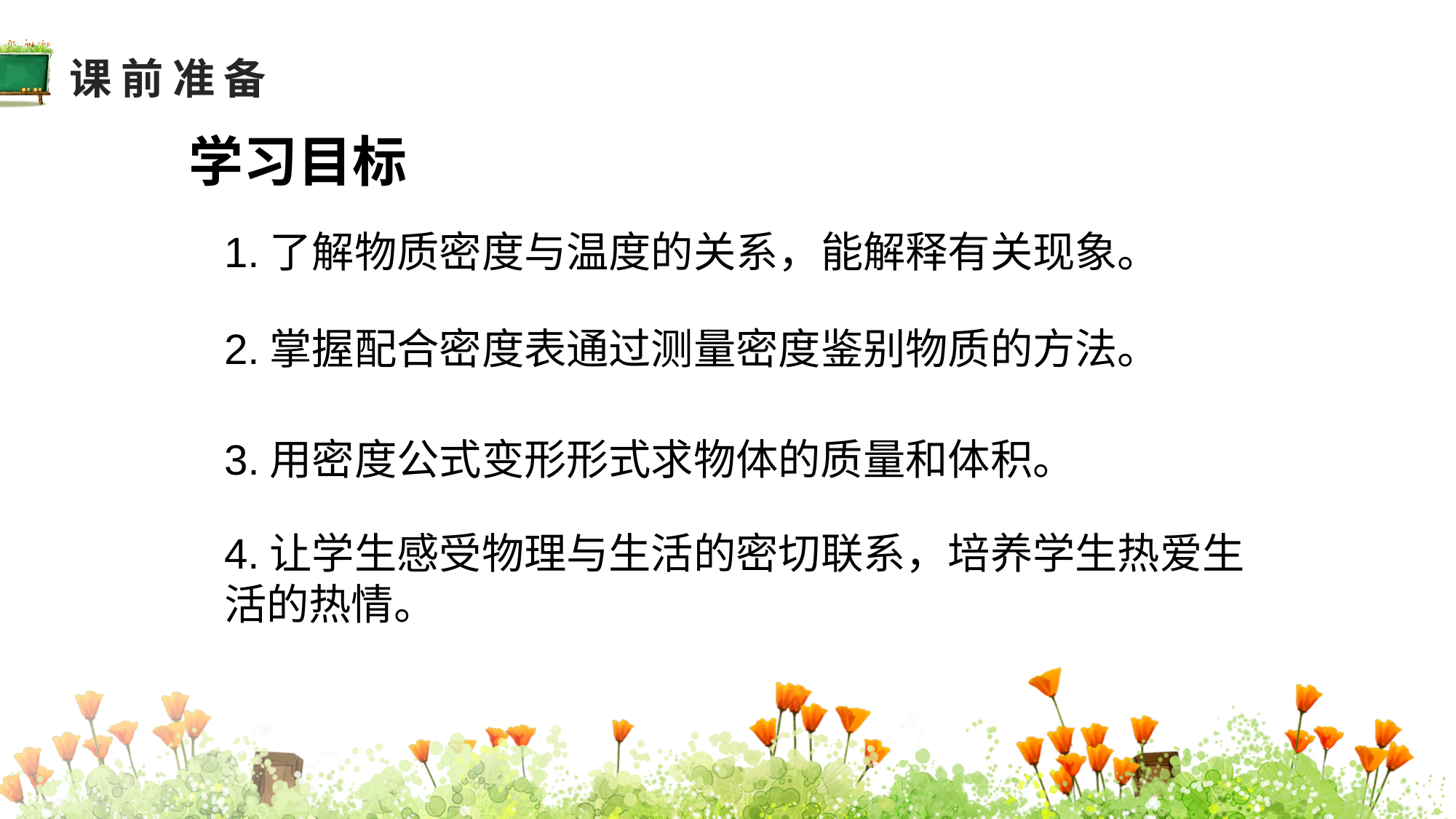

课前准备
学习目标
1.了解物质密度与温度的关系，能解释有关现象。

教学分析
2.掌握配合密度表通过测量密度鉴别物质的方法。

3.用密度公式变形形式求物体的质量和体积。

4.让学生感受物理与生活的密切联系，培养学生热爱生活的热情。